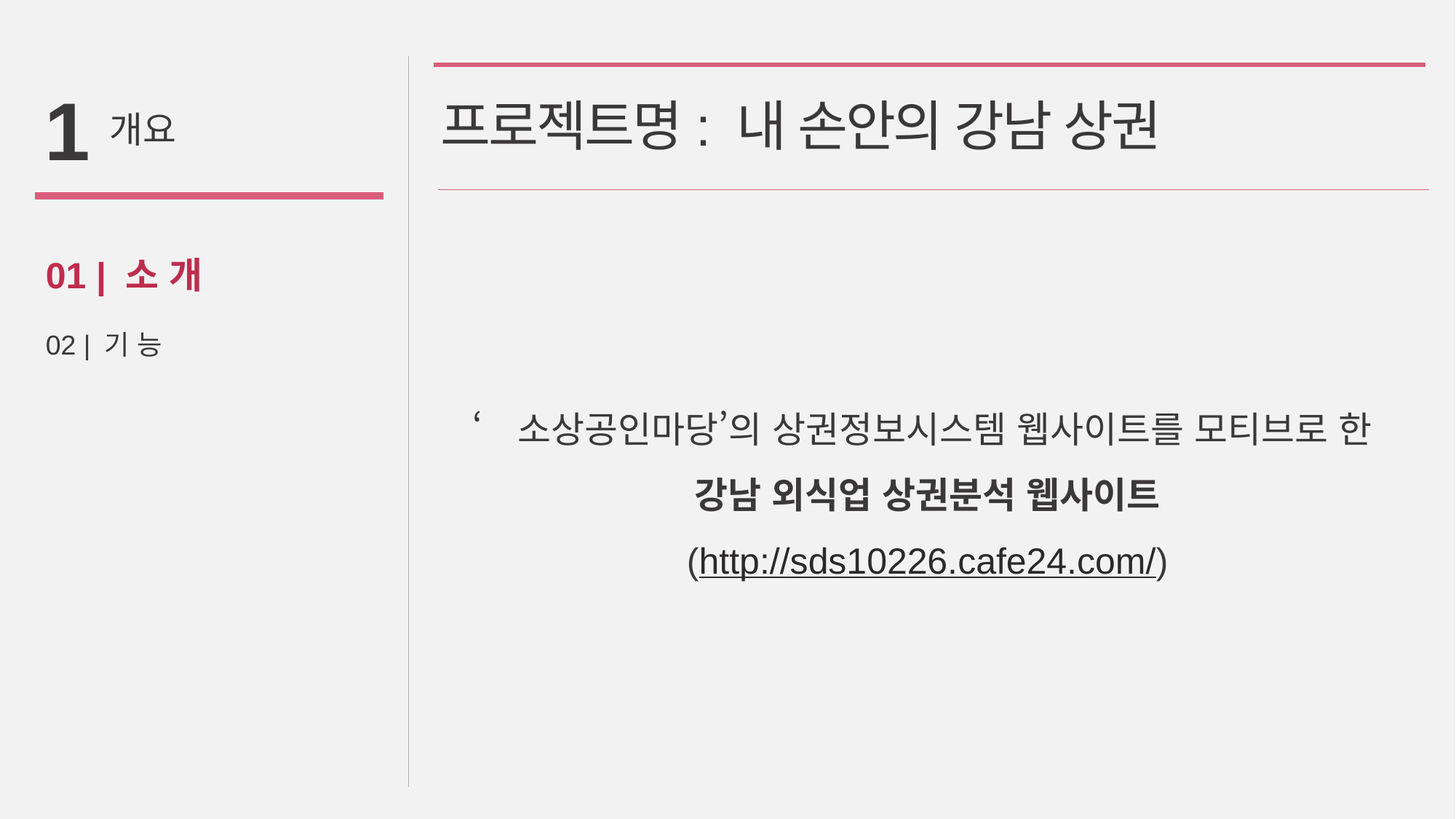

1
# 프로젝트명: 내 손안의 강남 상권
개요
01 | 소 개
02 | 기 능
‘소상공인마당’의 상권정보시스템 웹사이트를 모티브로 한
강남 외식업 상권분석 웹사이트
(http://sds10226.cafe24.com/)